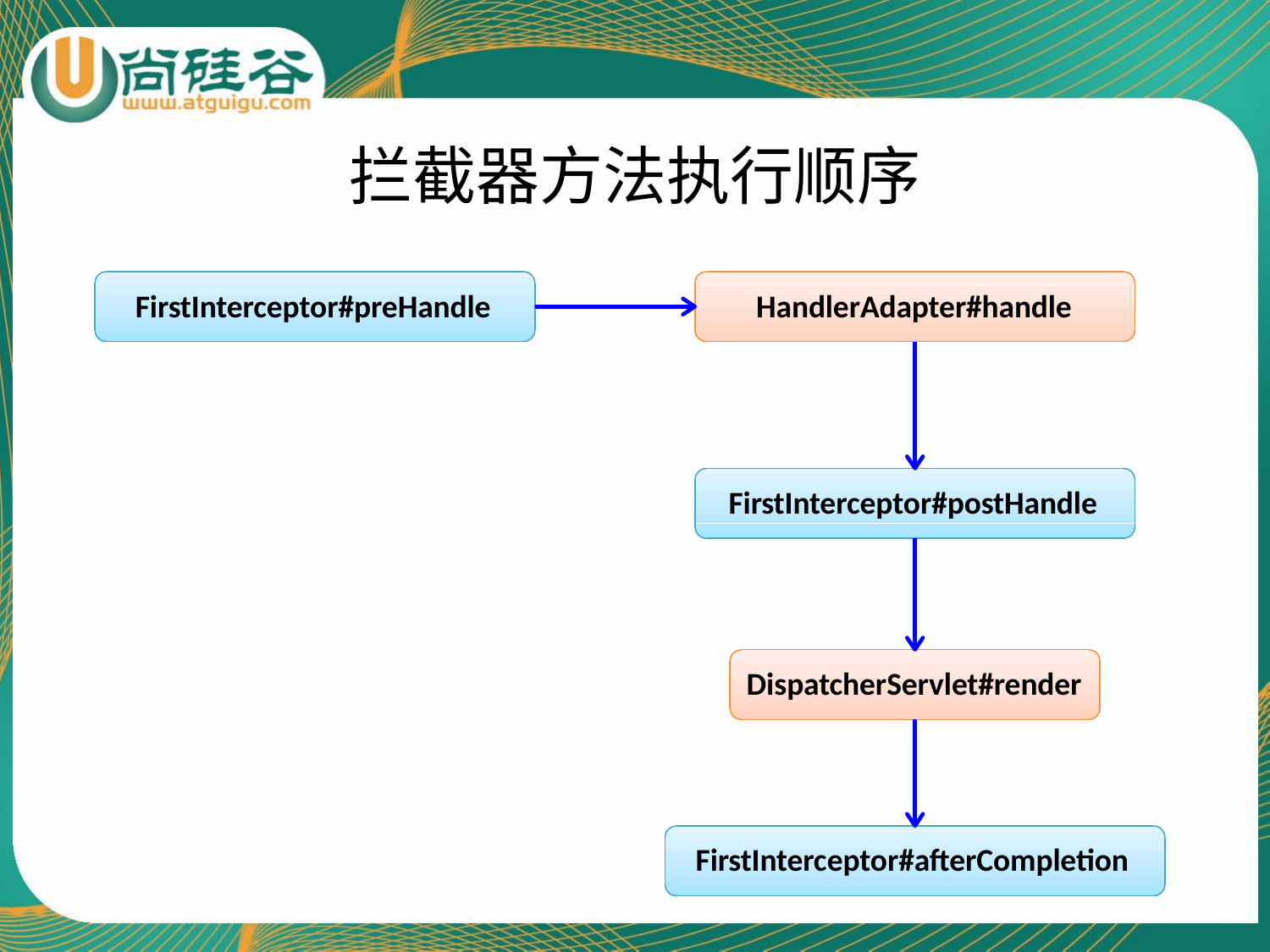

# 拦截器方法执行顺序

FirstInterceptor#preHandle
HandlerAdapter#handle

FirstInterceptor#postHandle

DispatcherServlet#render

FirstInterceptor#afterCompletion